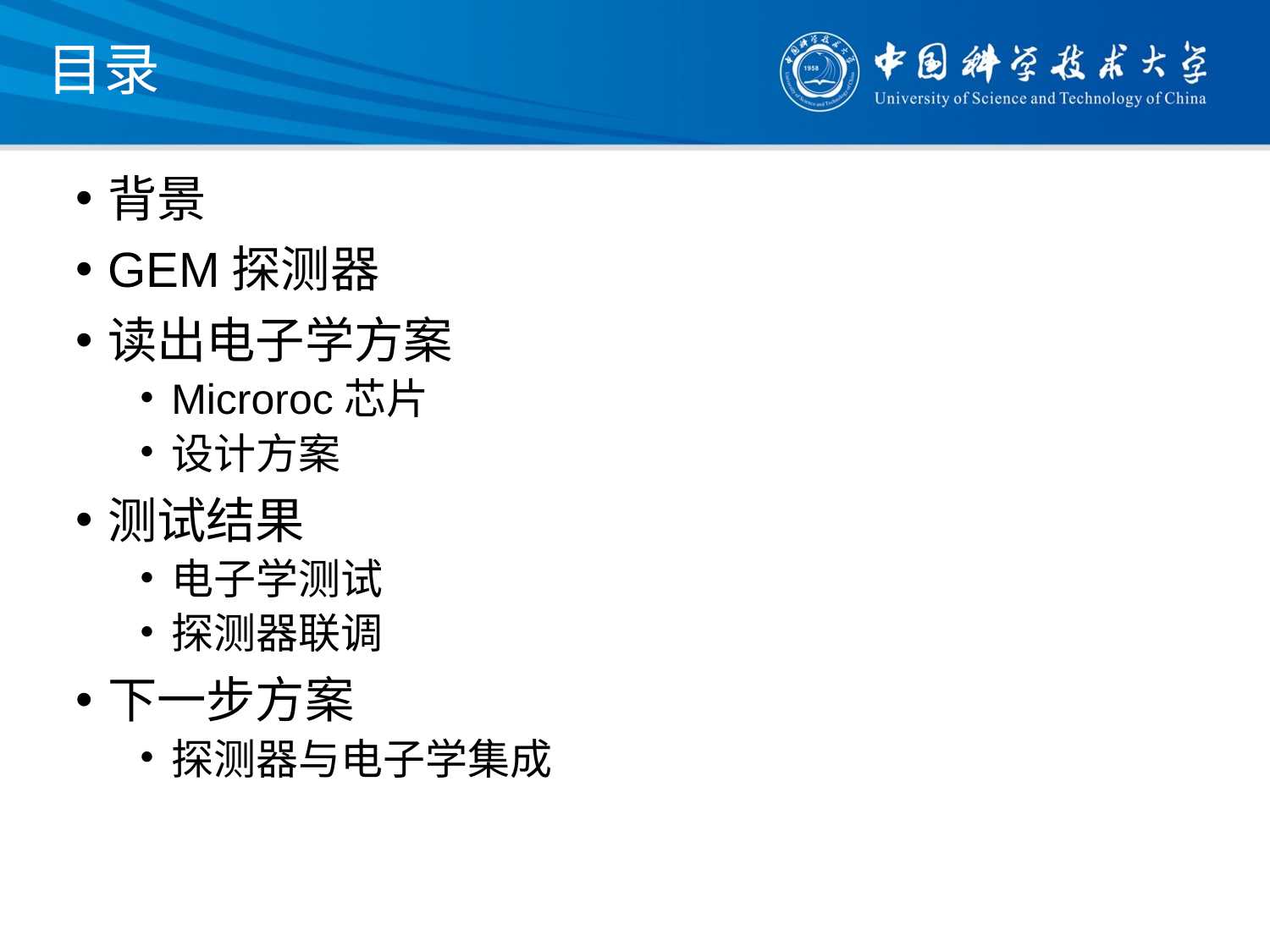

# 目录
背景
GEM探测器
读出电子学方案
Microroc芯片
设计方案
测试结果
电子学测试
探测器联调
下一步方案
探测器与电子学集成